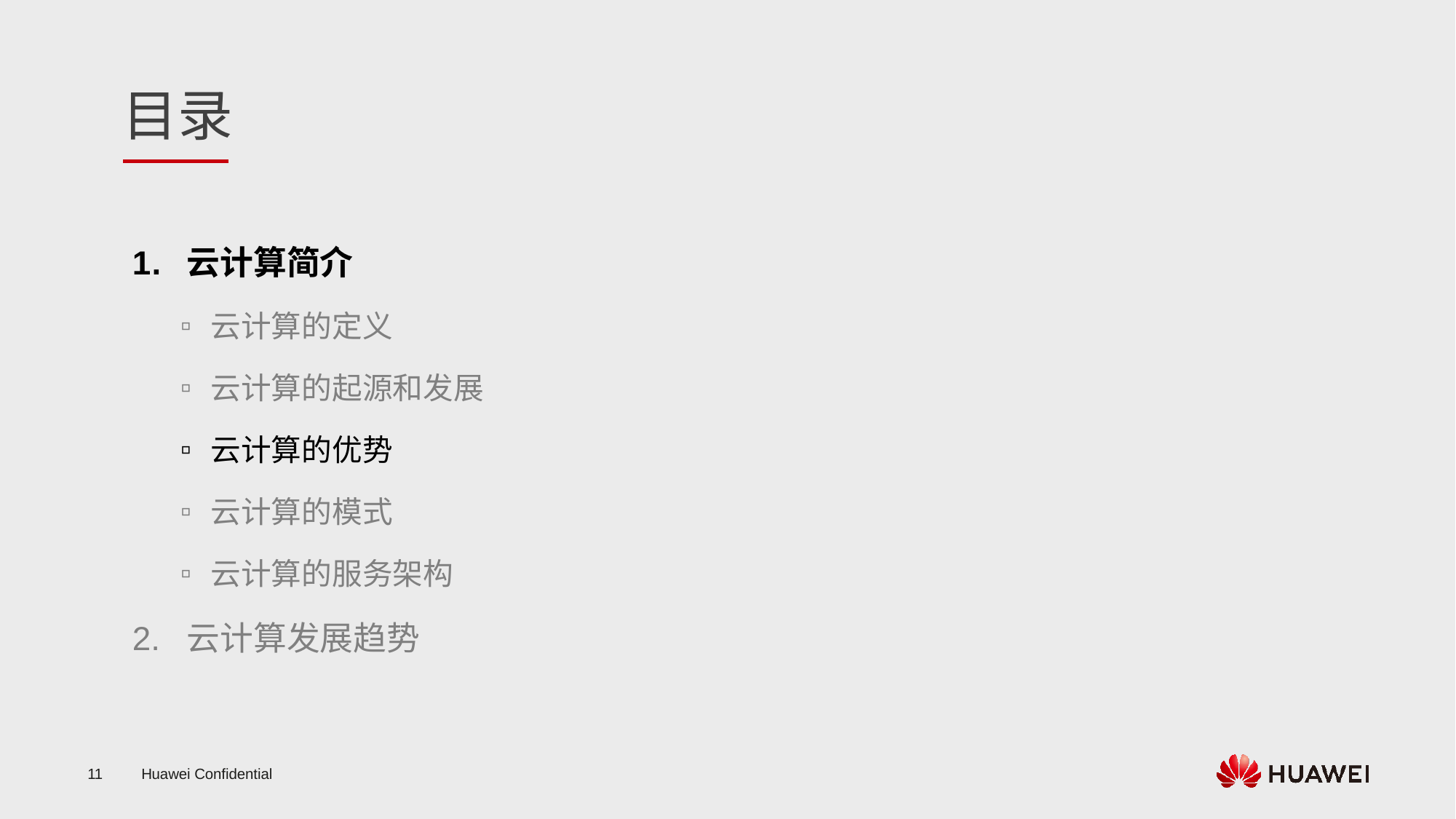

云计算简介
云计算的定义
云计算的起源和发展
云计算的优势
云计算的模式
云计算的服务架构
云计算发展趋势